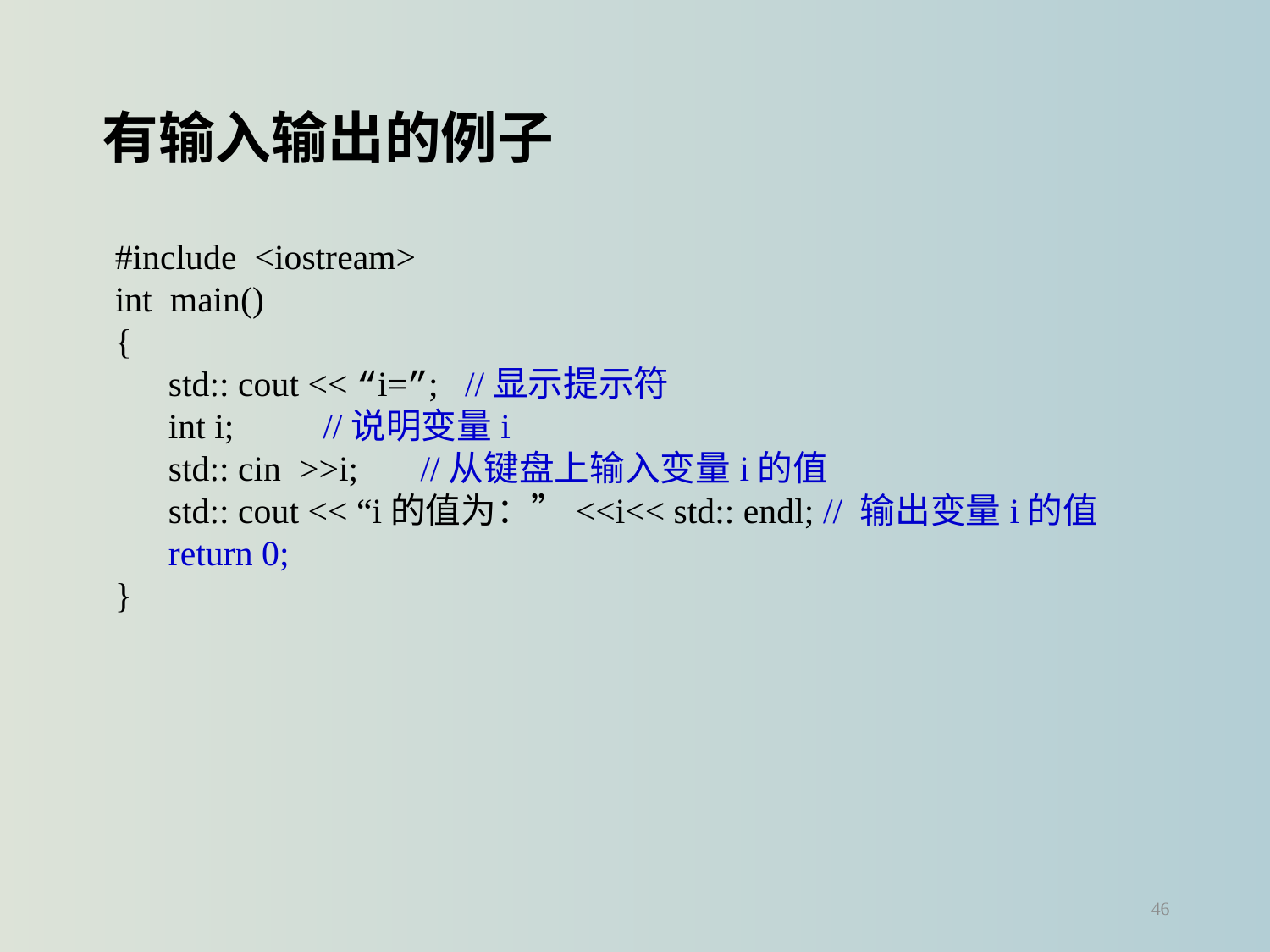

有输入输出的例子
#include  <iostream>
int  main()
{
      std:: cout << “i=”;   //显示提示符
      int i;          //说明变量i
      std:: cin  >>i;       //从键盘上输入变量i的值
      std:: cout << “i的值为：”<<i<< std:: endl; // 输出变量i的值
      return 0;
}
46